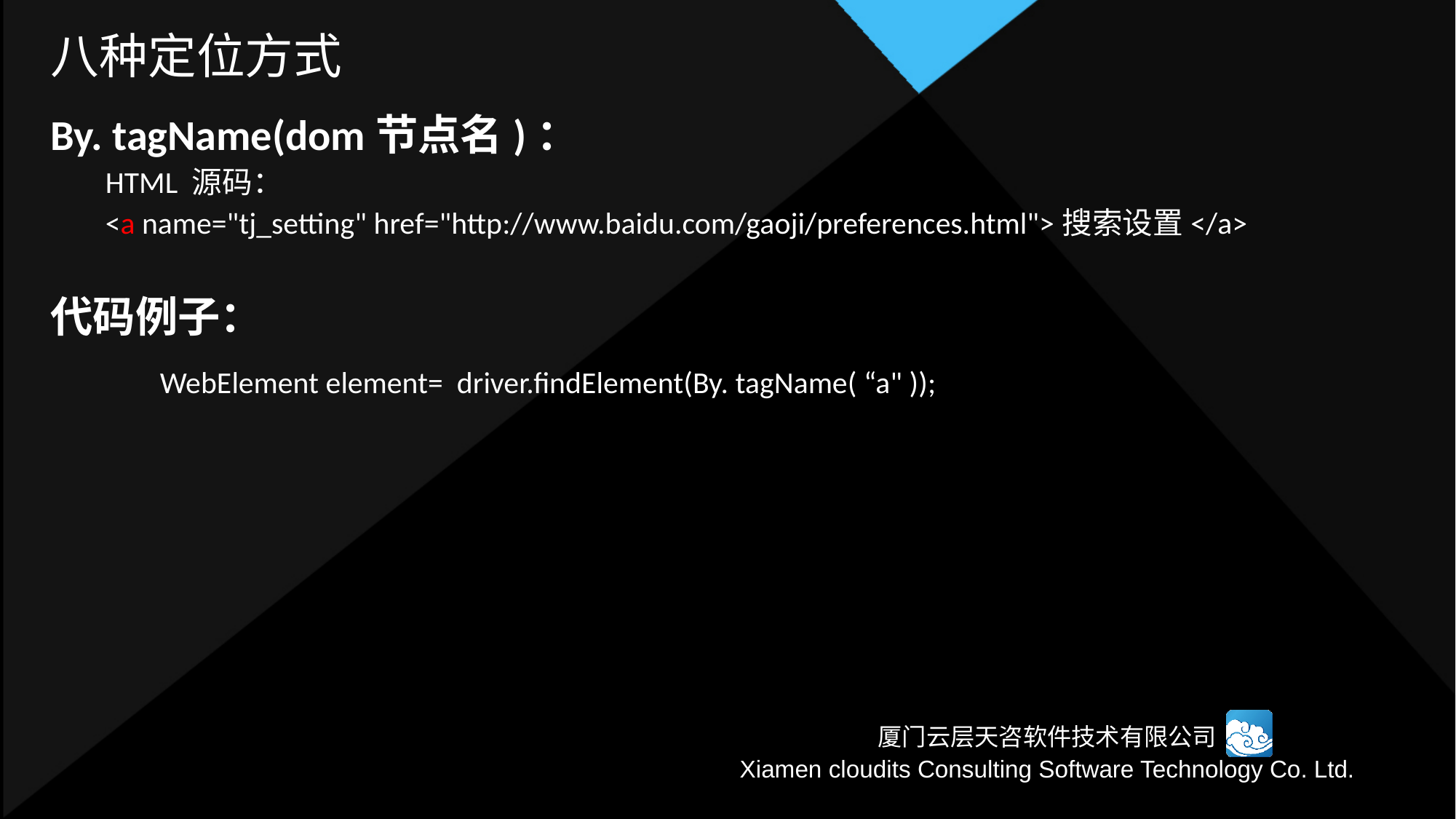

# 八种定位方式
By. tagName(dom节点名)：
HTML 源码：
<a name="tj_setting" href="http://www.baidu.com/gaoji/preferences.html">搜索设置</a>

代码例子：
	WebElement element=  driver.findElement(By. tagName( “a" ));